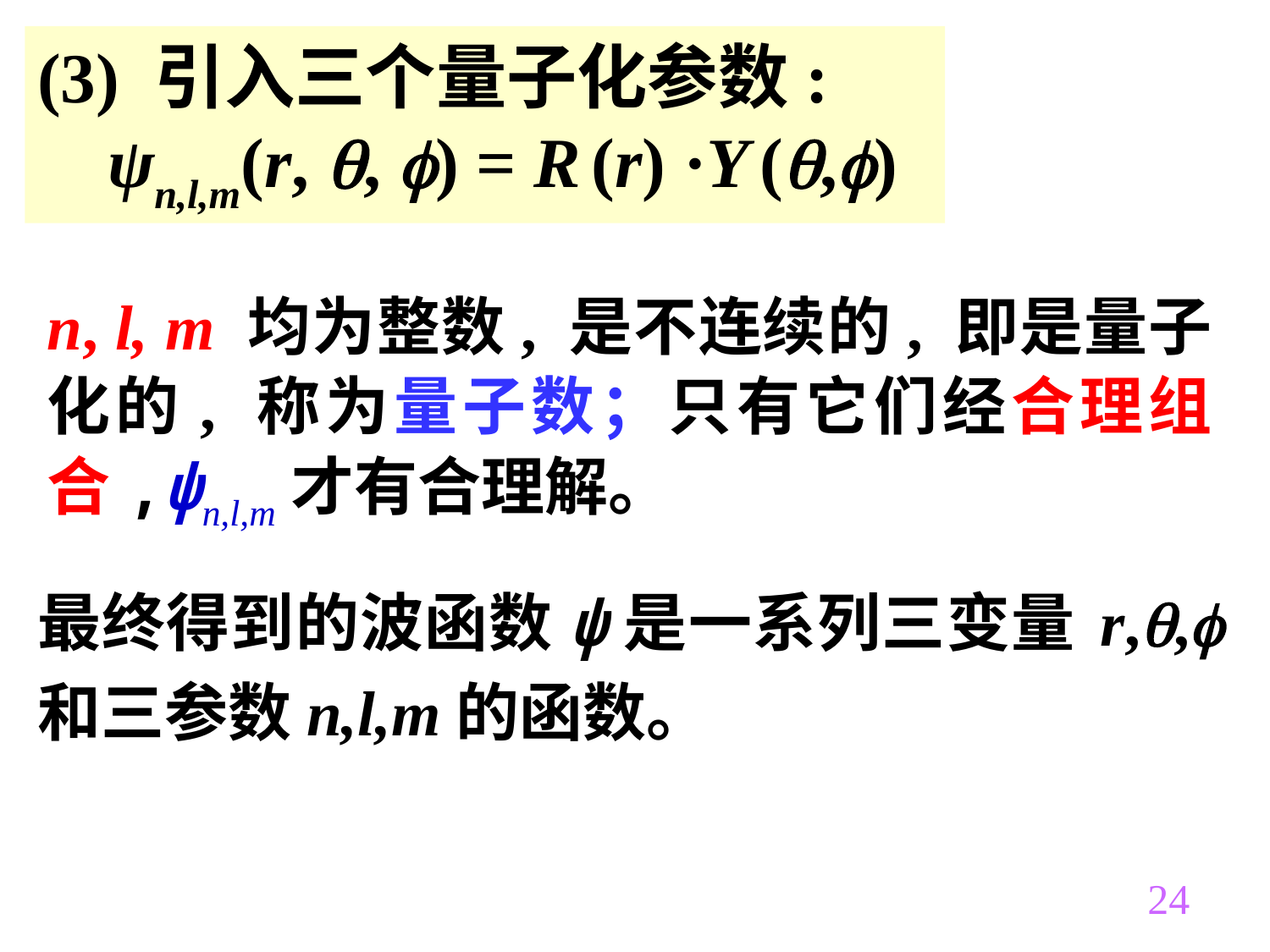

(3) 引入三个量子化参数:
    ψn,l,m(r, θ, φ) = R (r) ·Y (θ,φ)
n, l, m 均为整数, 是不连续的, 即是量子化的, 称为量子数；只有它们经合理组合,ψn,l,m才有合理解。
最终得到的波函数ψ是一系列三变量 r,θ,φ 和三参数n,l,m的函数。